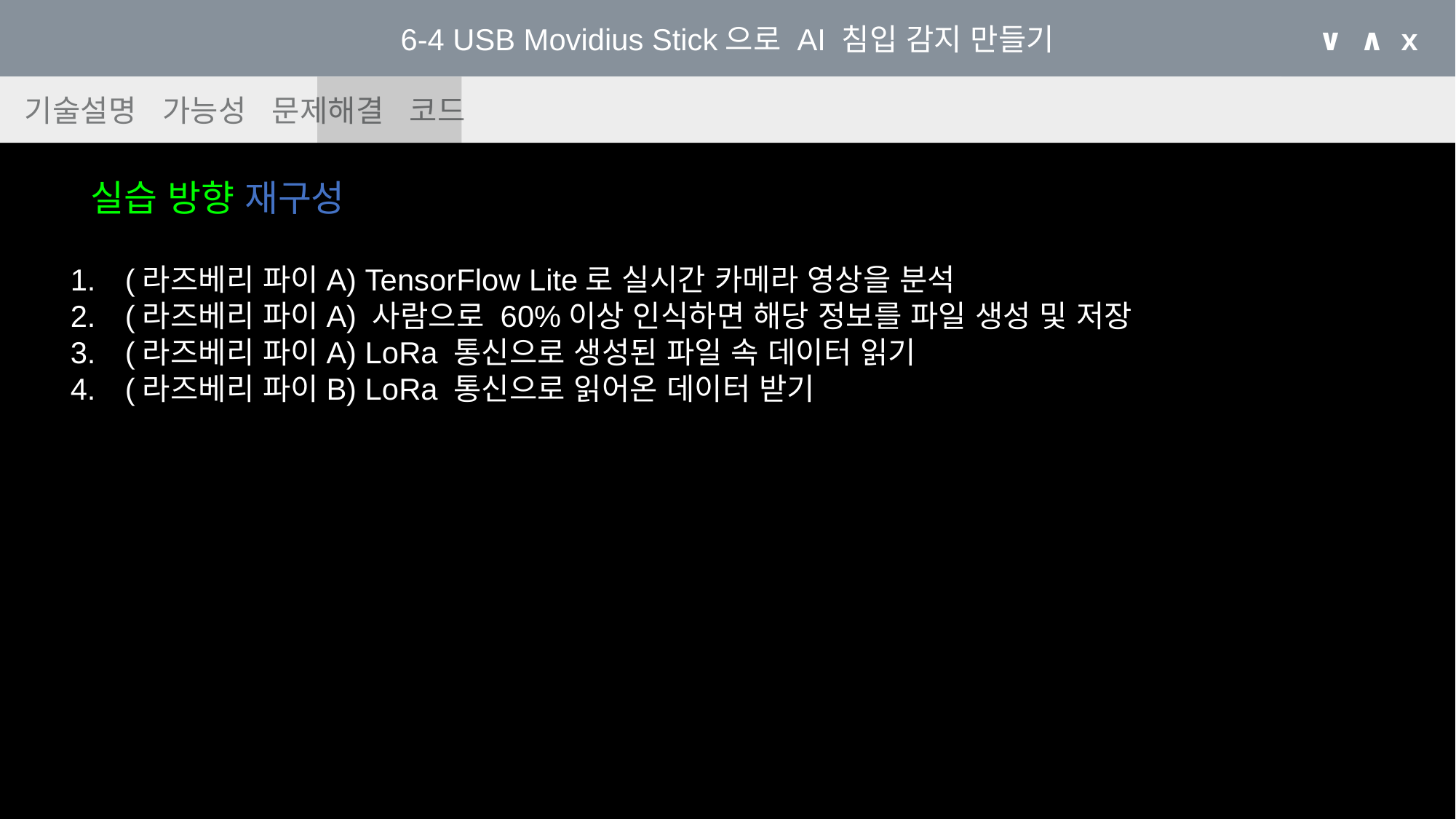

6-4 USB Movidius Stick으로 AI 침입 감지 만들기
∨  ∧  x
 기술설명   가능성   문제해결   코드

실습 방향 재구성
(라즈베리 파이A) TensorFlow Lite로 실시간 카메라 영상을 분석
(라즈베리 파이A) 사람으로 60%이상 인식하면 해당 정보를 파일 생성 및 저장
(라즈베리 파이A) LoRa 통신으로 생성된 파일 속 데이터 읽기
(라즈베리 파이B) LoRa 통신으로 읽어온 데이터 받기